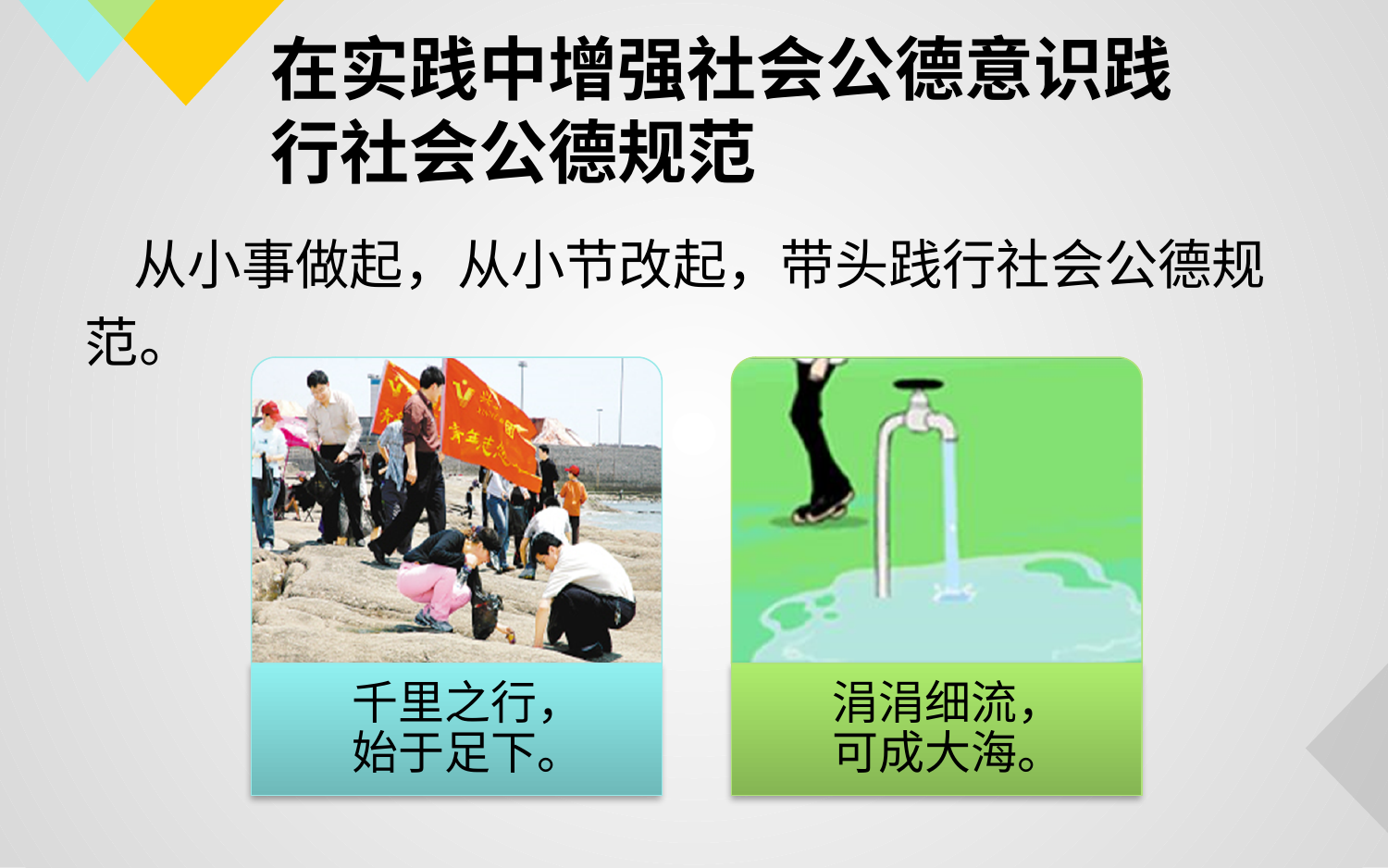

# 在实践中增强社会公德意识践行社会公德规范
   从小事做起，从小节改起，带头践行社会公德规范。

千里之行，
始于足下。

涓涓细流，
可成大海。